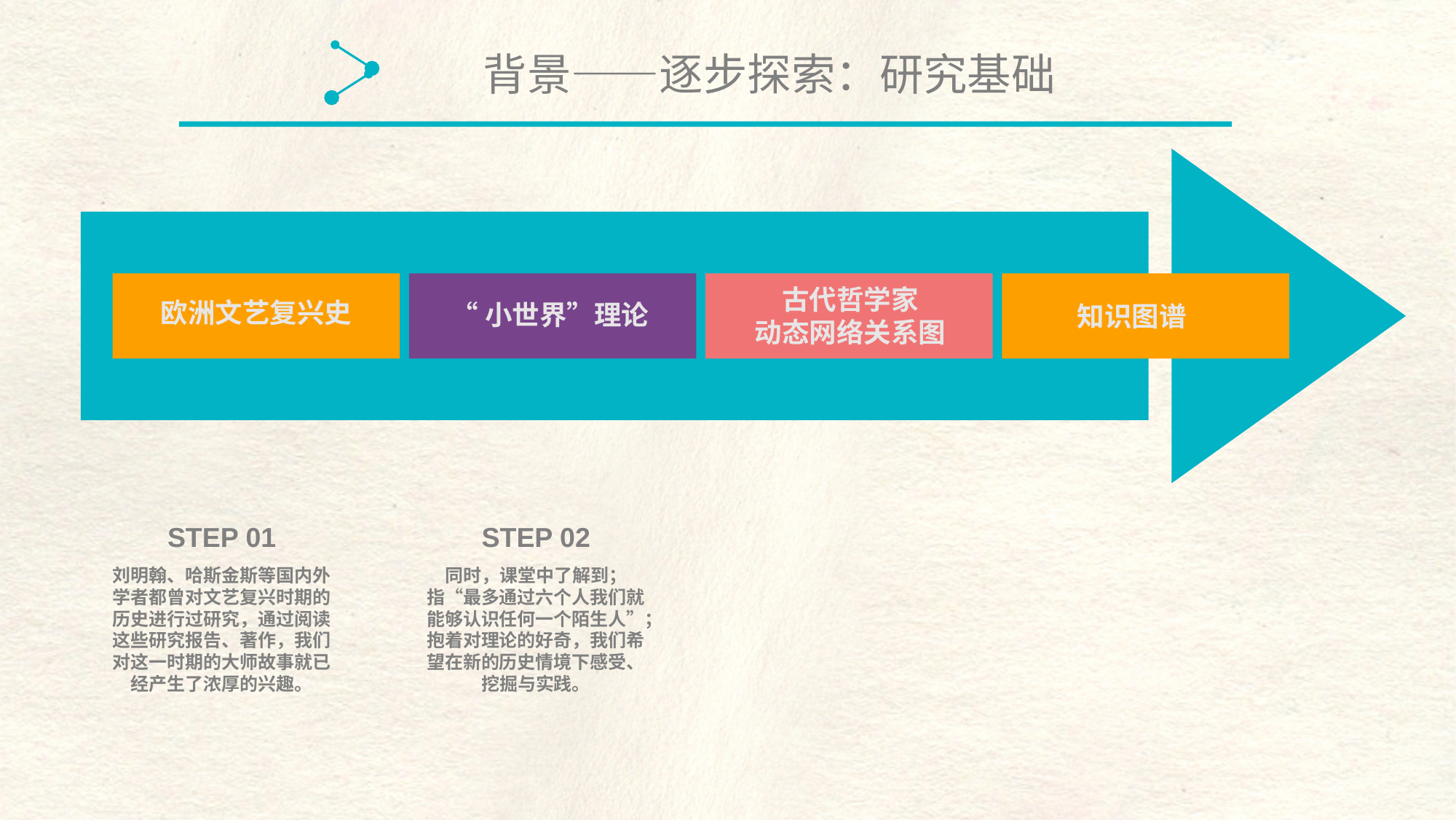

背景——逐步探索：研究基础

欧洲文艺复兴史

“小世界”理论

古代哲学家
动态网络关系图

知识图谱
STEP 01
STEP 02
刘明翰、哈斯金斯等国内外学者都曾对文艺复兴时期的历史进行过研究，通过阅读这些研究报告、著作，我们对这一时期的大师故事就已经产生了浓厚的兴趣。
同时，课堂中了解到；
指“最多通过六个人我们就能够认识任何一个陌生人”；
抱着对理论的好奇，我们希望在新的历史情境下感受、挖掘与实践。